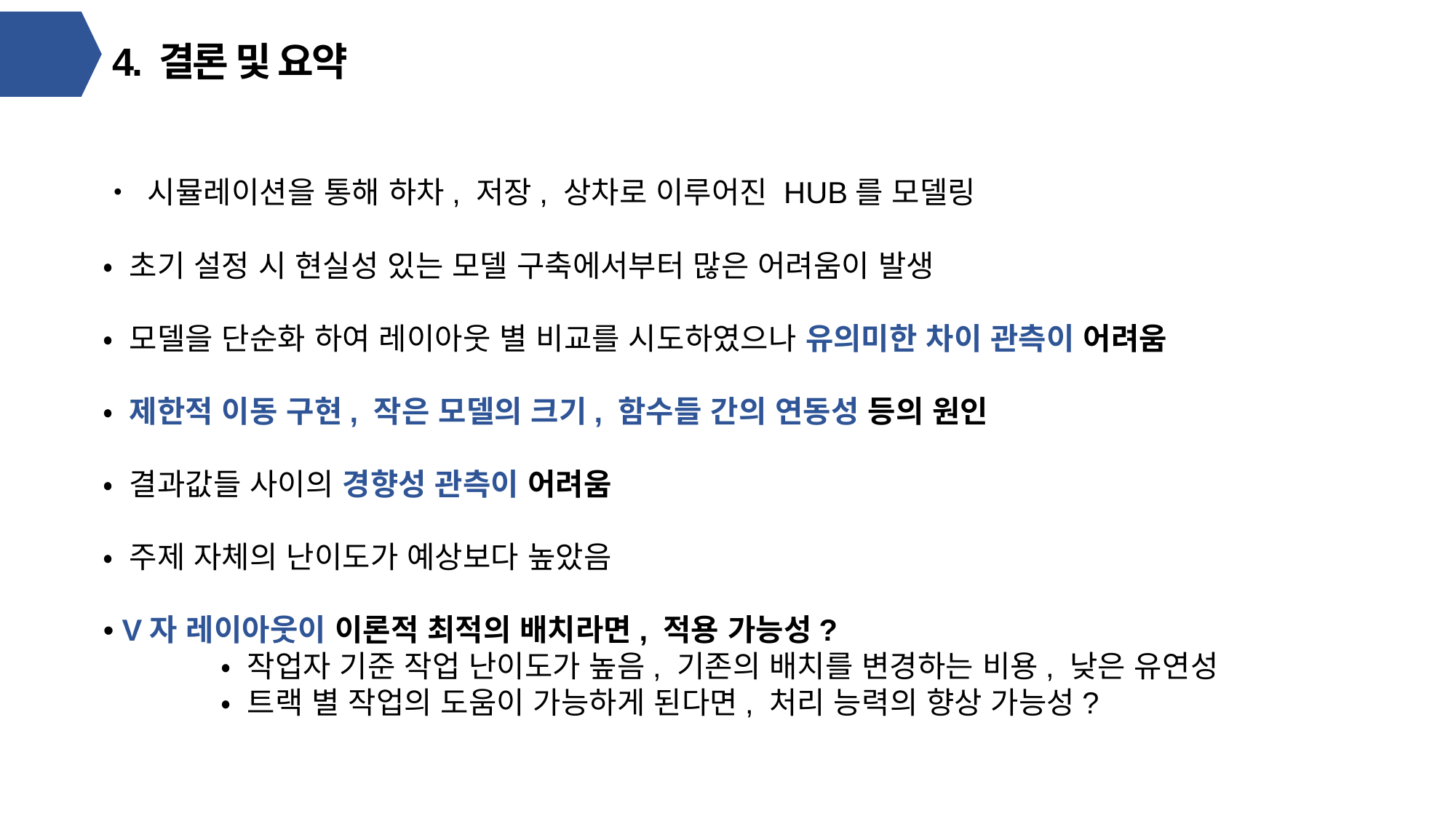

# 4. 결론 및 요약

• 시뮬레이션을 통해 하차, 저장, 상차로 이루어진 HUB를 모델링

• 초기 설정 시 현실성 있는 모델 구축에서부터 많은 어려움이 발생

• 모델을 단순화 하여 레이아웃 별 비교를 시도하였으나 유의미한 차이 관측이 어려움

• 제한적 이동 구현, 작은 모델의 크기, 함수들 간의 연동성 등의 원인

• 결과값들 사이의 경향성 관측이 어려움

• 주제 자체의 난이도가 예상보다 높았음

• V자 레이아웃이 이론적 최적의 배치라면, 적용 가능성?
	 • 작업자 기준 작업 난이도가 높음, 기존의 배치를 변경하는 비용, 낮은 유연성
	 • 트랙 별 작업의 도움이 가능하게 된다면, 처리 능력의 향상 가능성?